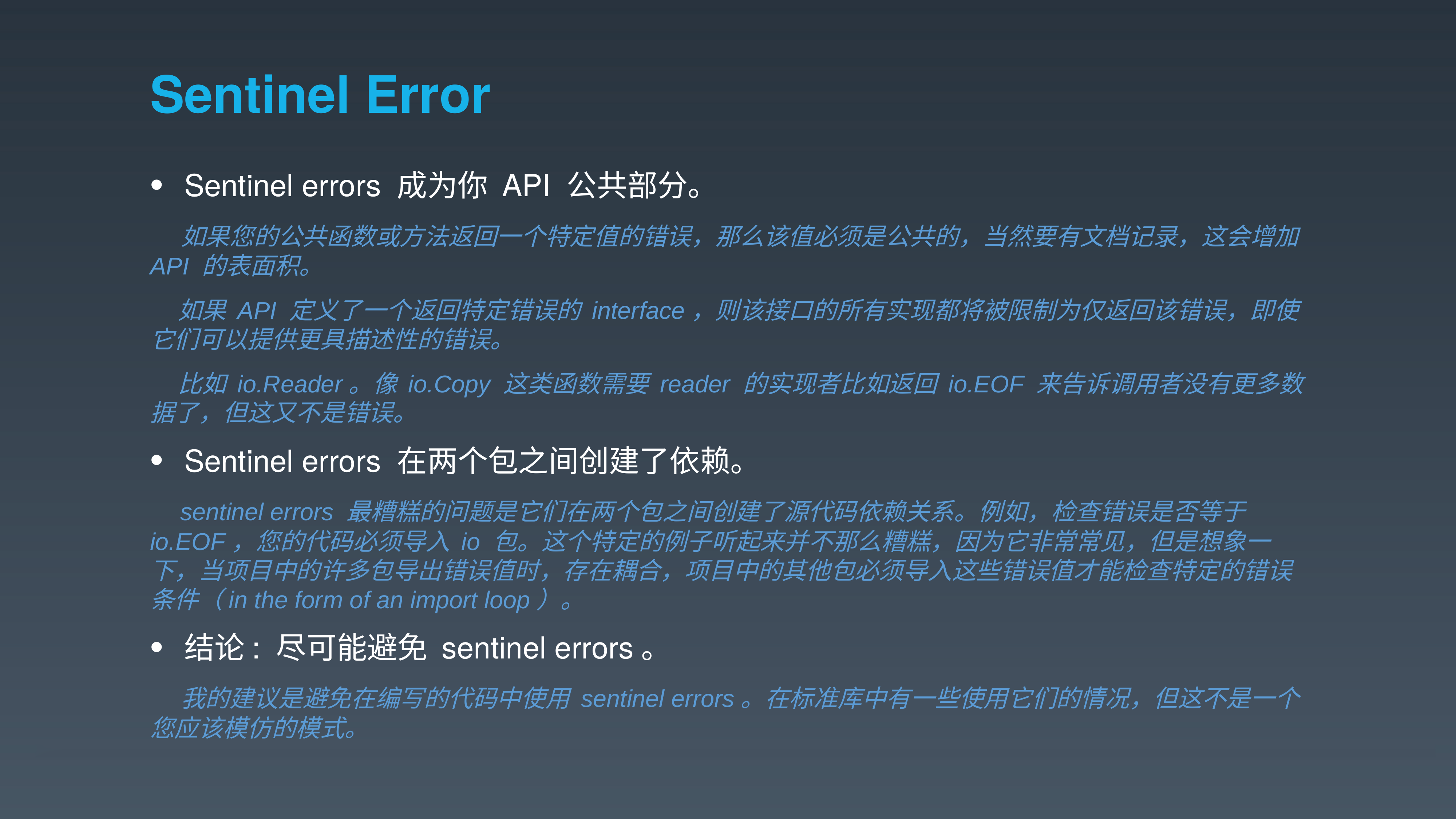

# Sentinel Error
Sentinel errors 成为你 API 公共部分。
    如果您的公共函数或方法返回一个特定值的错误，那么该值必须是公共的，当然要有文档记录，这会增加 API 的表面积。
    如果 API 定义了一个返回特定错误的 interface，则该接口的所有实现都将被限制为仅返回该错误，即使它们可以提供更具描述性的错误。
    比如 io.Reader。像 io.Copy 这类函数需要 reader 的实现者比如返回 io.EOF 来告诉调用者没有更多数据了，但这又不是错误。
Sentinel errors 在两个包之间创建了依赖。
    sentinel errors 最糟糕的问题是它们在两个包之间创建了源代码依赖关系。例如，检查错误是否等于 io.EOF，您的代码必须导入 io 包。这个特定的例子听起来并不那么糟糕，因为它非常常见，但是想象一下，当项目中的许多包导出错误值时，存在耦合，项目中的其他包必须导入这些错误值才能检查特定的错误条件（in the form of an import loop）。
结论: 尽可能避免 sentinel errors。
    我的建议是避免在编写的代码中使用 sentinel errors。在标准库中有一些使用它们的情况，但这不是一个您应该模仿的模式。